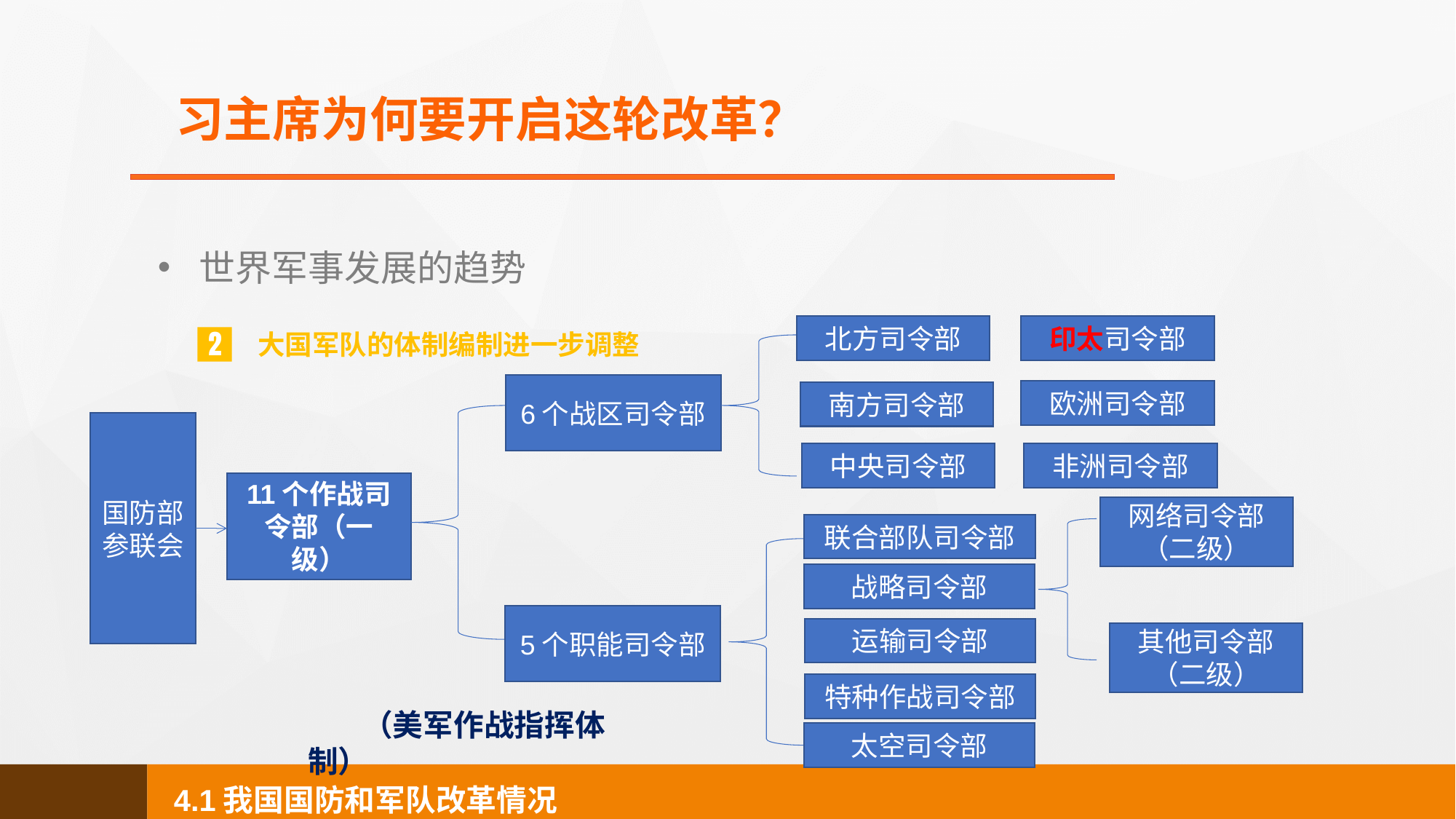

习主席为何要开启这轮改革？

世界军事发展的趋势
印太司令部
北方司令部
大国军队的体制编制进一步调整
2

6个战区司令部
欧洲司令部
南方司令部

国防部参联会
中央司令部
非洲司令部
11个作战司令部（一级）
网络司令部（二级）
联合部队司令部

战略司令部
5个职能司令部
运输司令部
其他司令部（二级）
特种作战司令部
（美军作战指挥体制）
太空司令部
4.1我国国防和军队改革情况